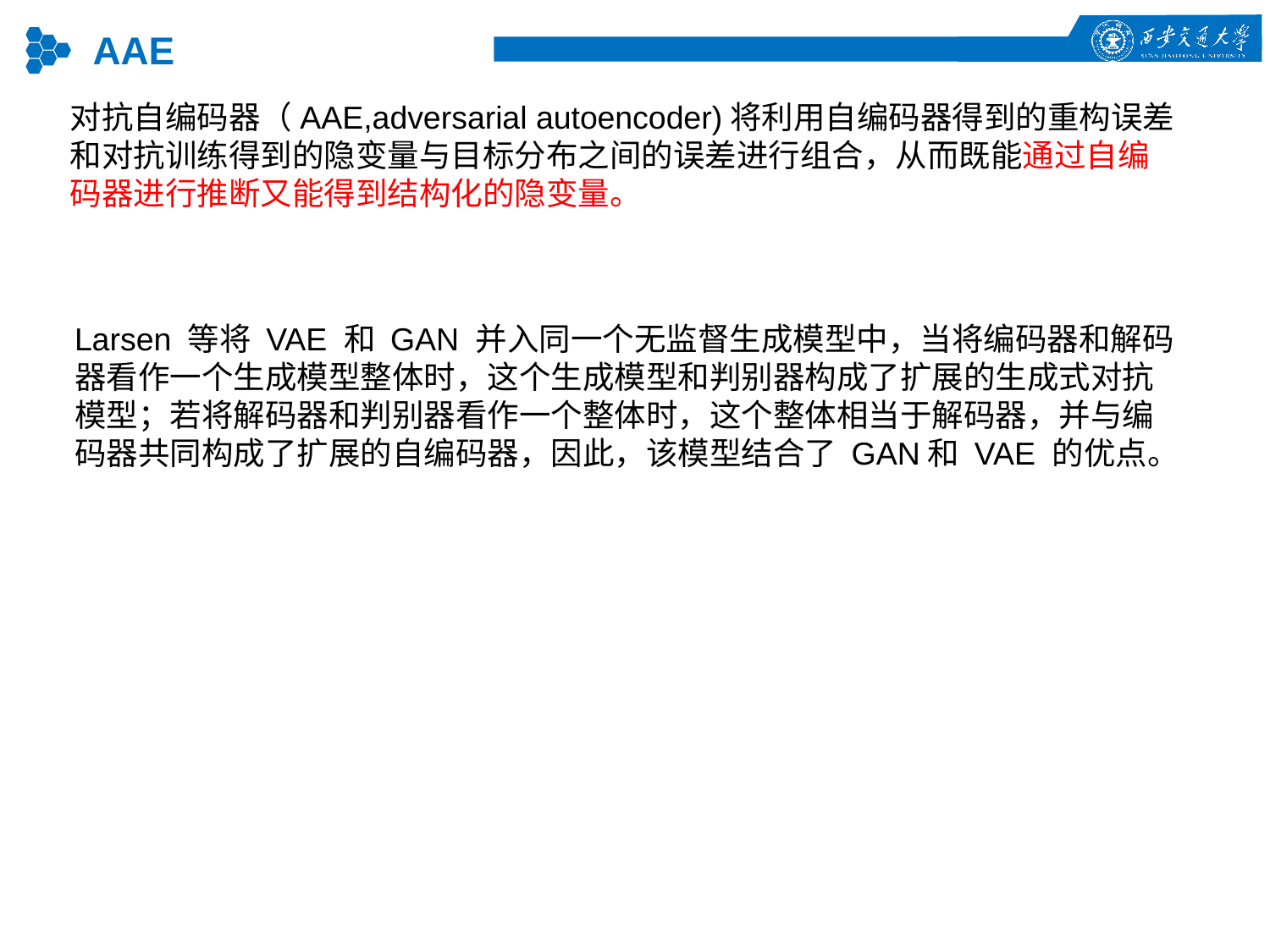

AAE

对抗自编码器（AAE,adversarial autoencoder)将利用自编码器得到的重构误差和对抗训练得到的隐变量与目标分布之间的误差进行组合，从而既能通过自编码器进行推断又能得到结构化的隐变量。
Larsen 等将 VAE 和 GAN 并入同一个无监督生成模型中，当将编码器和解码器看作一个生成模型整体时，这个生成模型和判别器构成了扩展的生成式对抗模型；若将解码器和判别器看作一个整体时，这个整体相当于解码器，并与编码器共同构成了扩展的自编码器，因此，该模型结合了 GAN和 VAE 的优点。